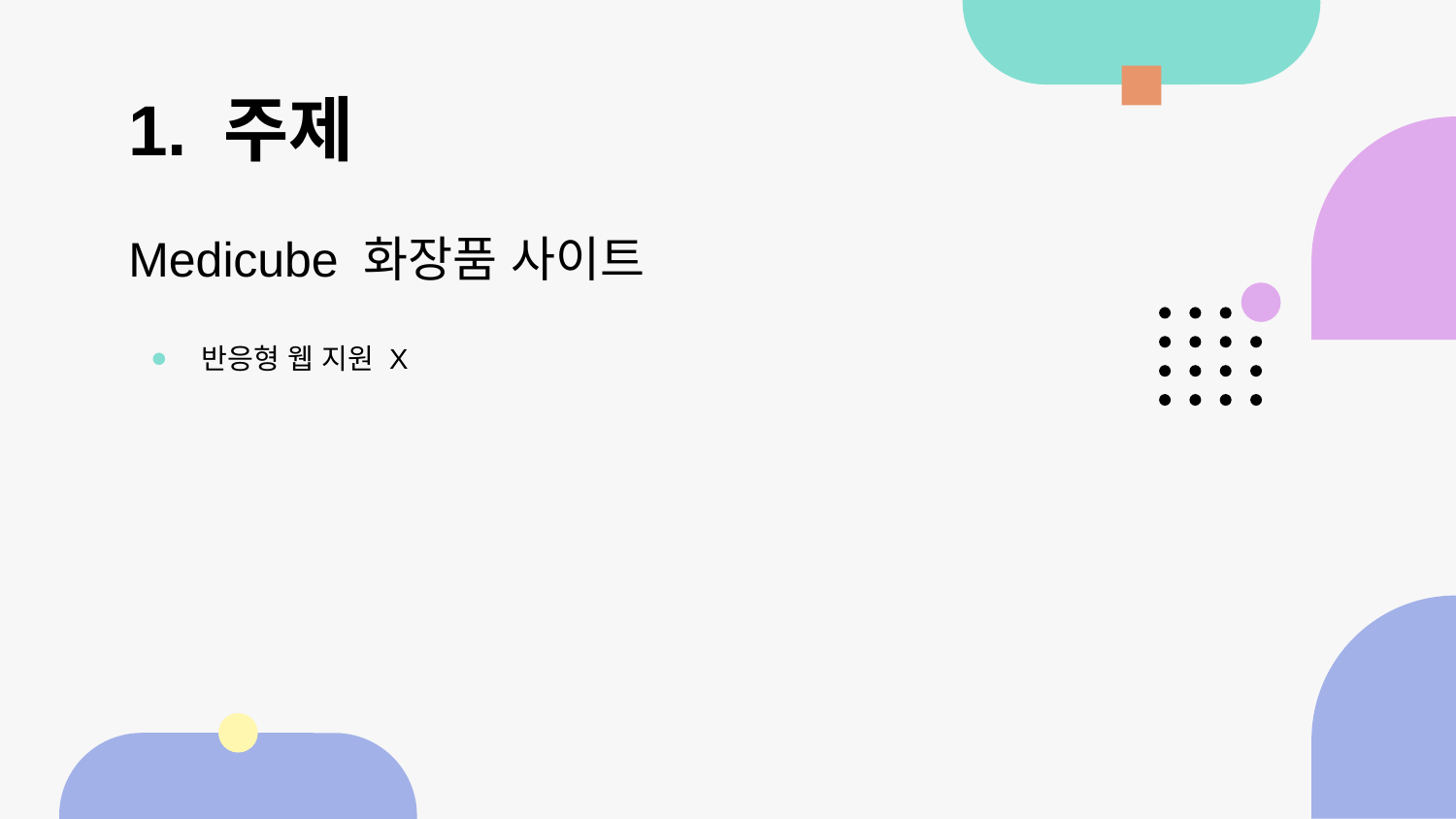

# 1. 주제
Medicube 화장품 사이트

반응형 웹 지원 X